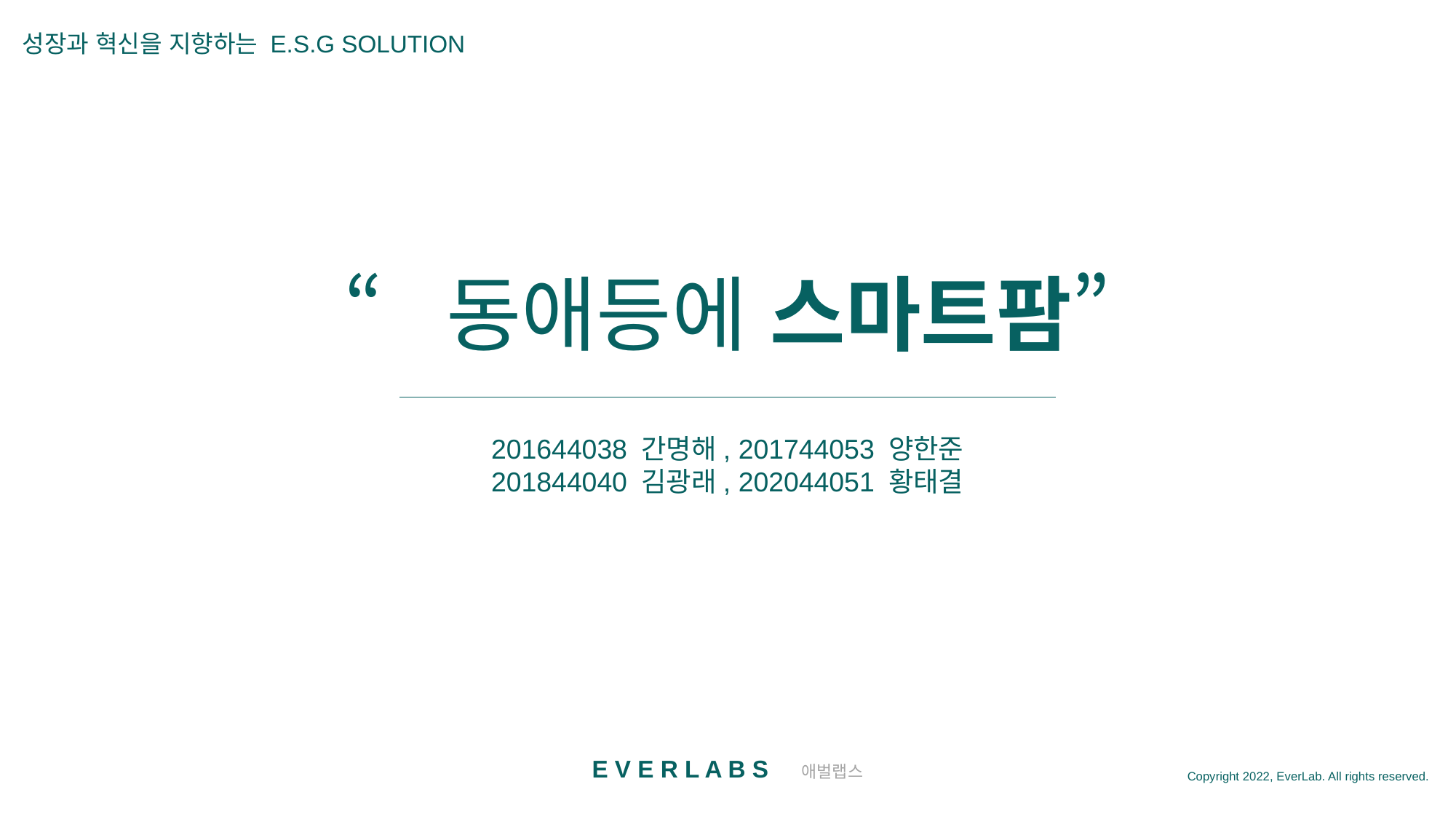

성장과 혁신을 지향하는 E.S.G SOLUTION
“동애등에 스마트팜”
201644038 간명해, 201744053 양한준
201844040 김광래, 202044051 황태결
E V E R L A B S    애벌랩스
Copyright 2022, EverLab. All rights reserved.